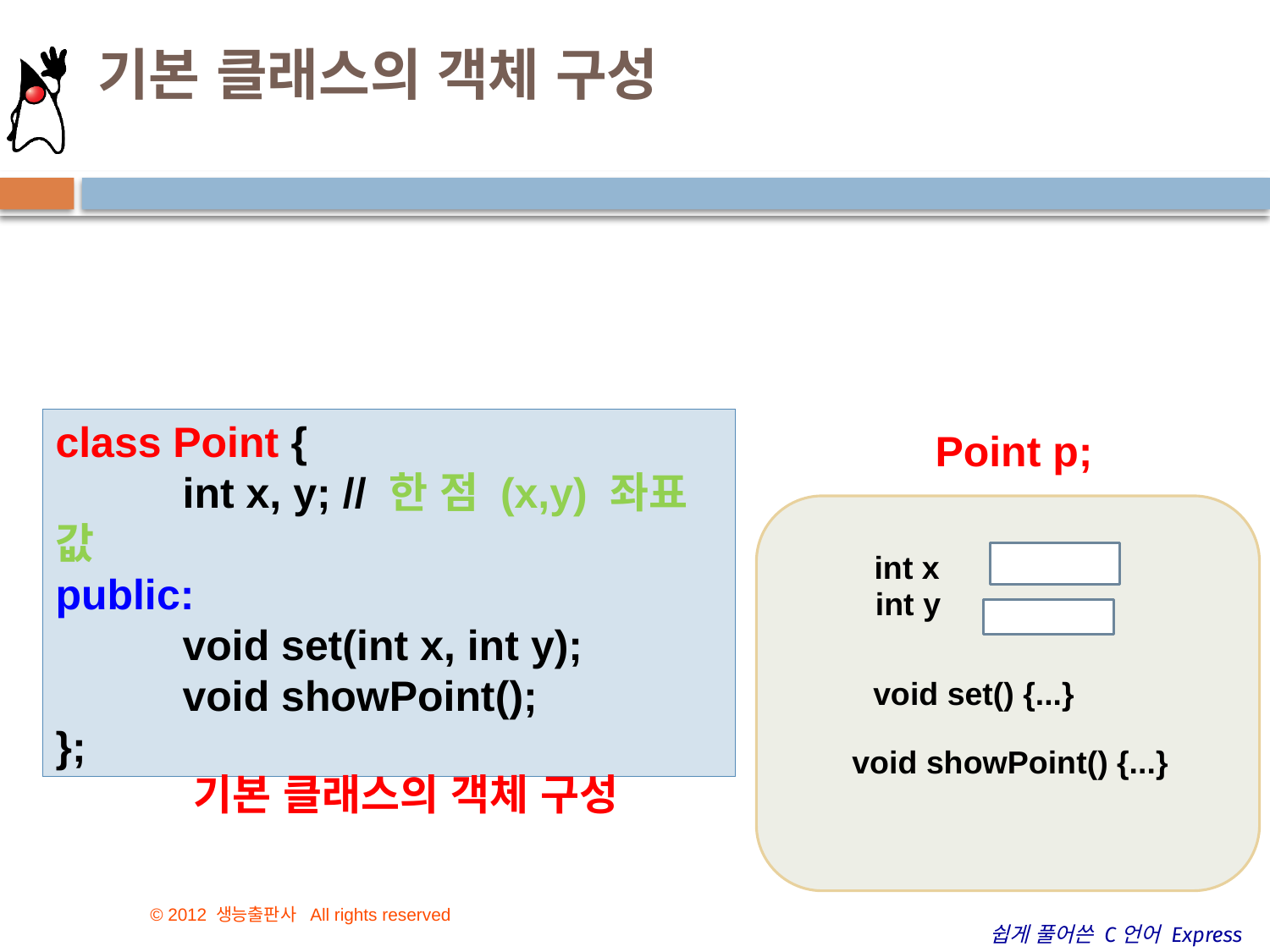

# 기본 클래스의 객체 구성
11
class Point {
	int x, y; // 한 점 (x,y) 좌표 값
public:
	void set(int x, int y);
	void showPoint();
};
Point p;

int x

int y

void set() {...}
void showPoint() {...}
기본 클래스의 객체 구성